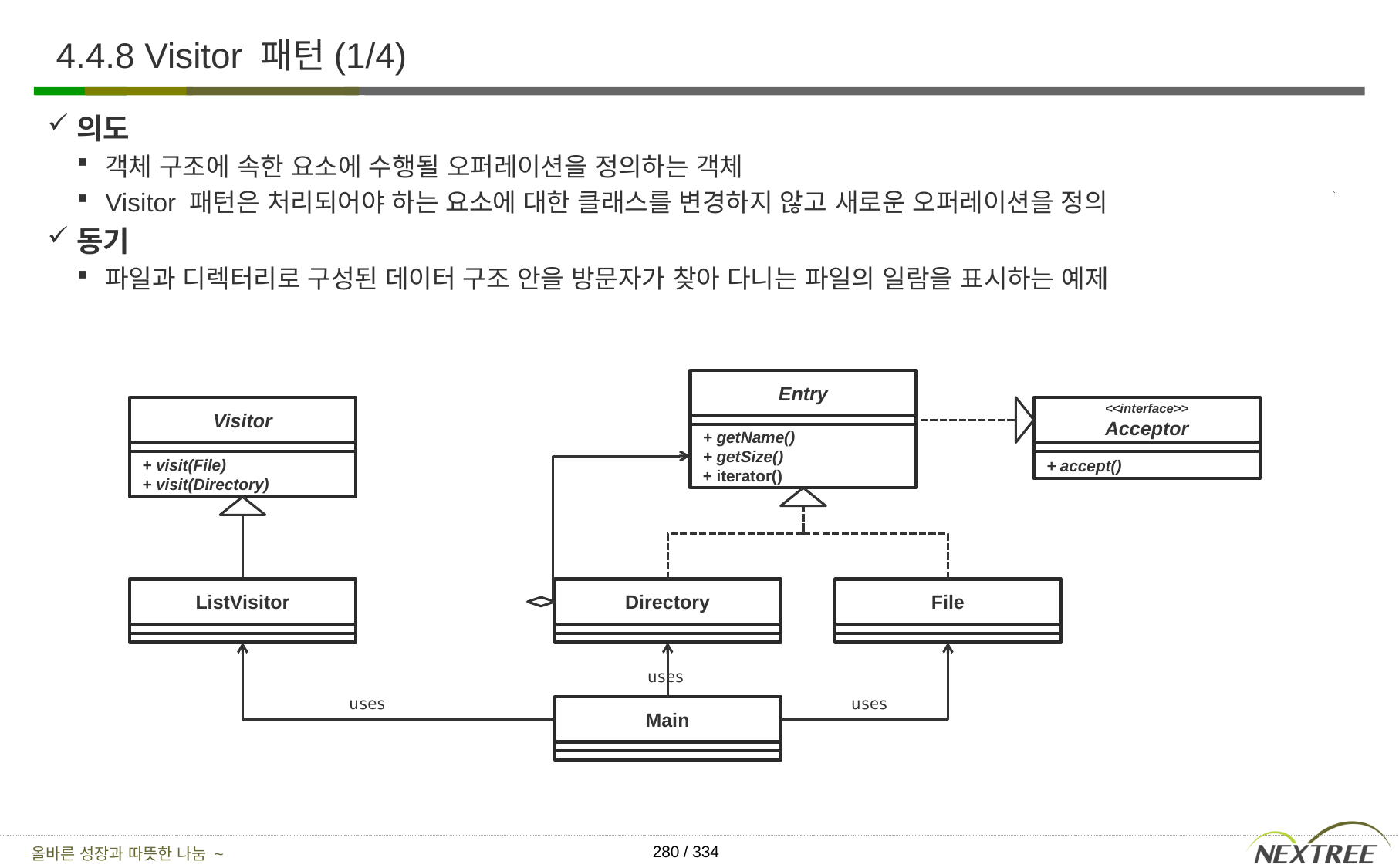

# 4.4.8 Visitor 패턴(1/4)
의도
객체 구조에 속한 요소에 수행될 오퍼레이션을 정의하는 객체
Visitor 패턴은 처리되어야 하는 요소에 대한 클래스를 변경하지 않고 새로운 오퍼레이션을 정의
동기
파일과 디렉터리로 구성된 데이터 구조 안을 방문자가 찾아 다니는 파일의 일람을 표시하는 예제
Entry
Visitor
<<interface>>
Acceptor

+ getName()
+ getSize()
+ iterator()

+ visit(File)
+ visit(Directory)
+ accept()

ListVisitor
Directory
File

uses
uses
uses
Main